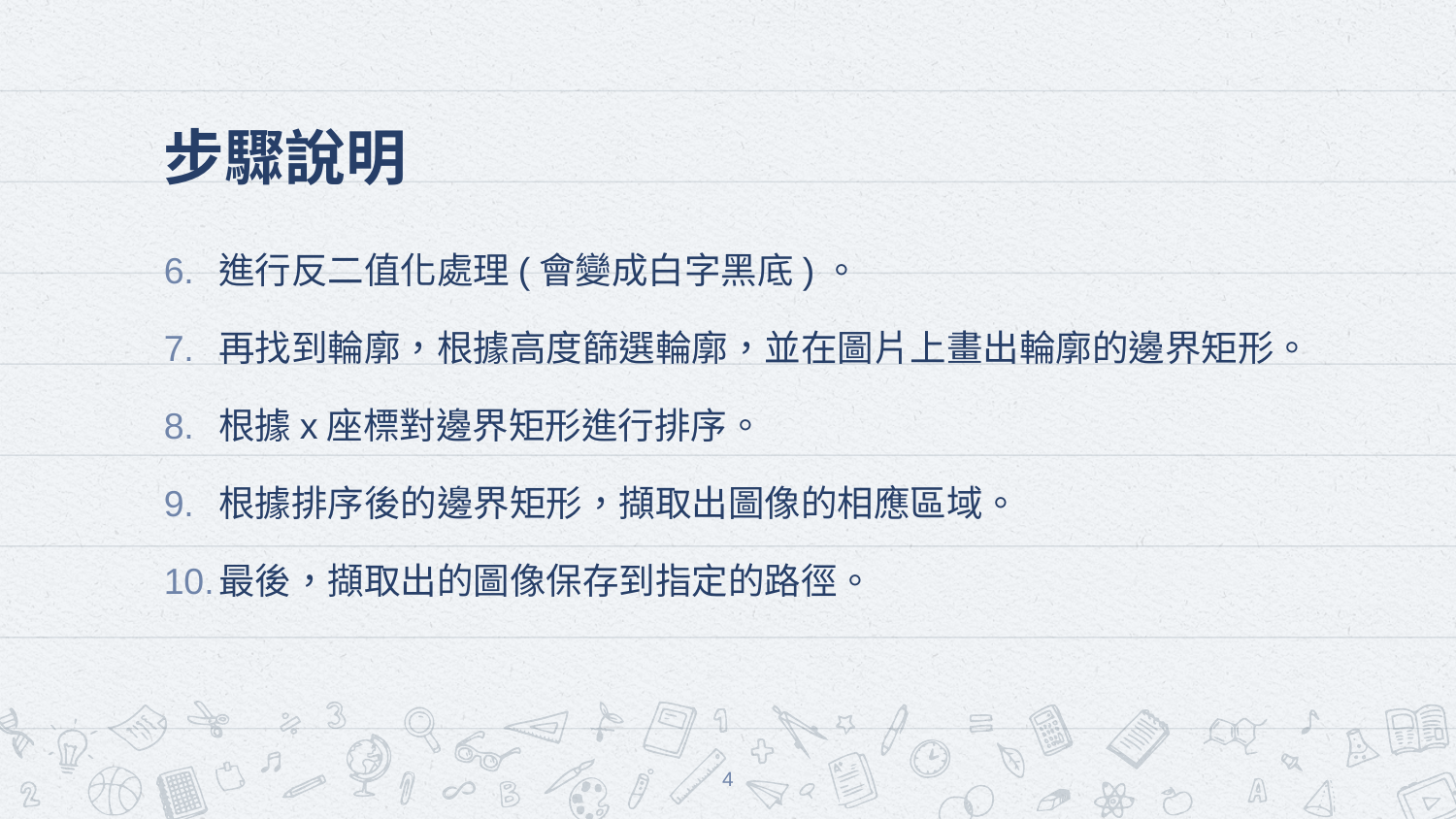

# 步驟說明
進行反二值化處理(會變成白字黑底)。
再找到輪廓，根據高度篩選輪廓，並在圖片上畫出輪廓的邊界矩形。
根據x座標對邊界矩形進行排序。
根據排序後的邊界矩形，擷取出圖像的相應區域。
最後，擷取出的圖像保存到指定的路徑。
4